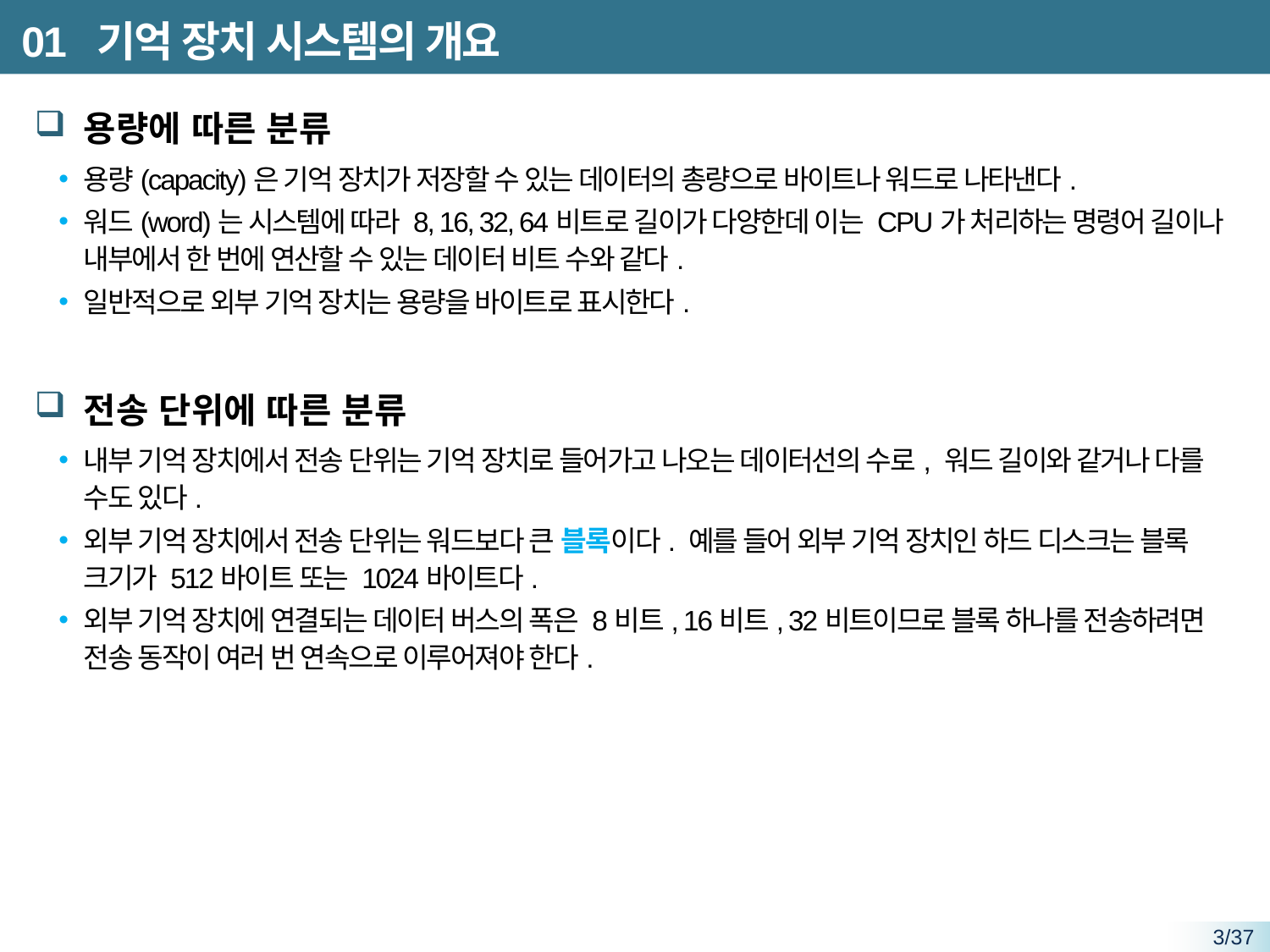

# 01  기억 장치 시스템의 개요
용량에 따른 분류
용량(capacity)은 기억 장치가 저장할 수 있는 데이터의 총량으로 바이트나 워드로 나타낸다.
워드(word)는 시스템에 따라 8, 16, 32, 64비트로 길이가 다양한데 이는 CPU가 처리하는 명령어 길이나 내부에서 한 번에 연산할 수 있는 데이터 비트 수와 같다.
일반적으로 외부 기억 장치는 용량을 바이트로 표시한다.

전송 단위에 따른 분류
내부 기억 장치에서 전송 단위는 기억 장치로 들어가고 나오는 데이터선의 수로, 워드 길이와 같거나 다를 수도 있다.
외부 기억 장치에서 전송 단위는 워드보다 큰 블록이다. 예를 들어 외부 기억 장치인 하드 디스크는 블록 크기가 512바이트 또는 1024바이트다.
외부 기억 장치에 연결되는 데이터 버스의 폭은 8비트, 16비트, 32비트이므로 블록 하나를 전송하려면 전송 동작이 여러 번 연속으로 이루어져야 한다.